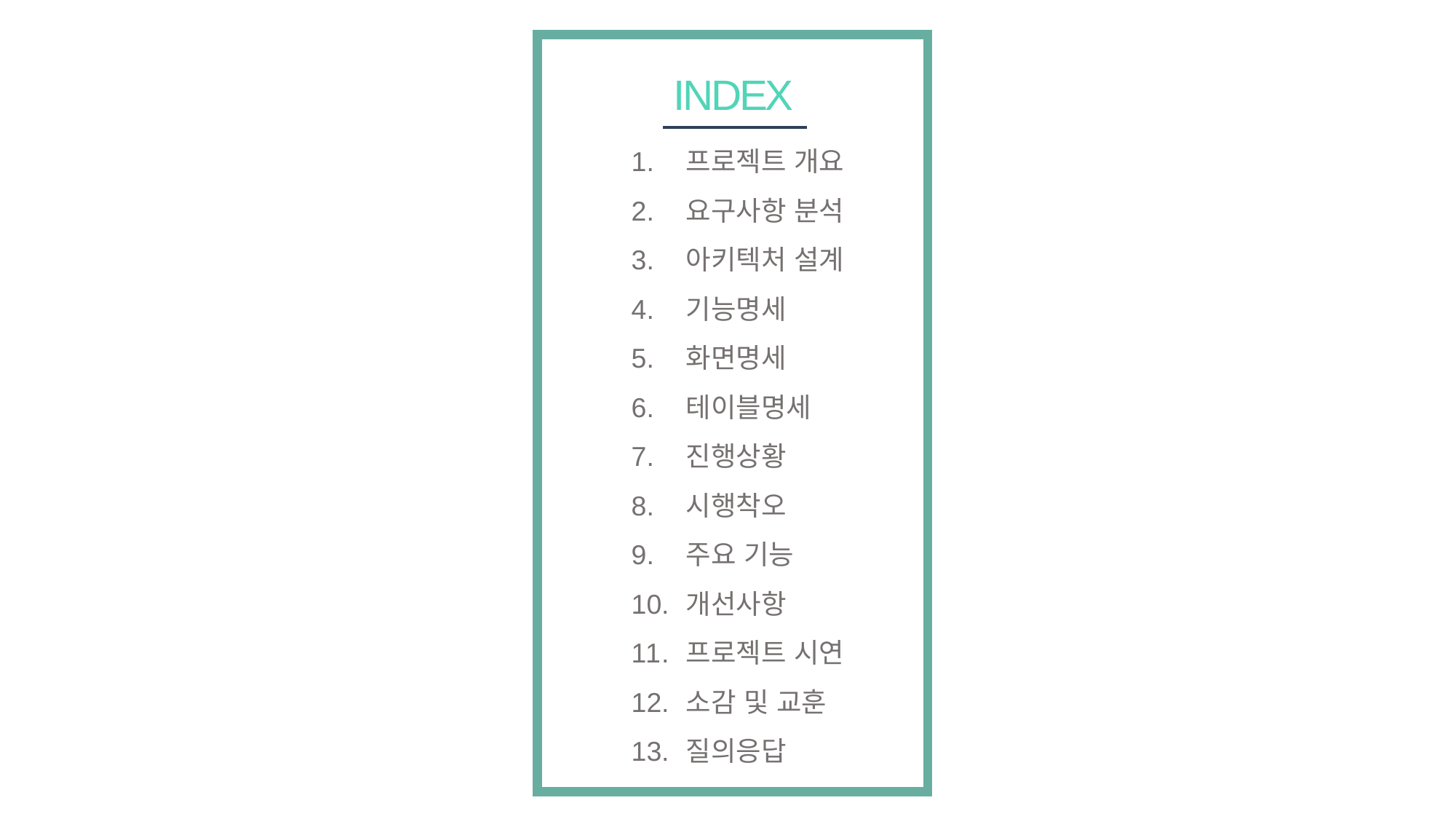

INDEX
프로젝트 개요
요구사항 분석
아키텍처 설계
기능명세
화면명세
테이블명세
진행상황
시행착오
주요 기능
개선사항
프로젝트 시연
소감 및 교훈
질의응답